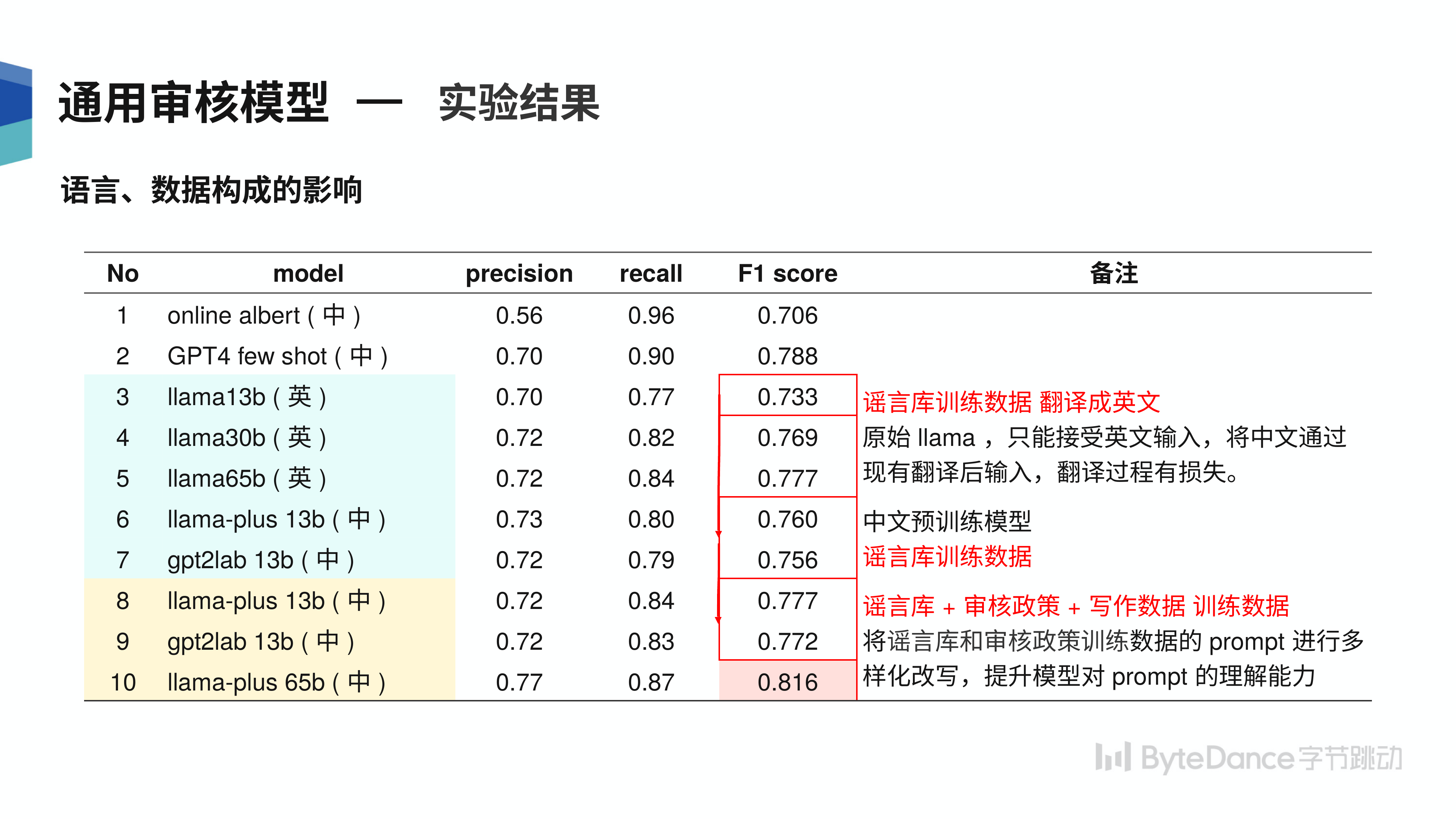

实验结果
通用审核模型
语言、数据构成的影响
| No | model | precision | recall | F1 score | 备注 |
| --- | --- | --- | --- | --- | --- |
| 1 | online albert (中) | 0.56 | 0.96 | 0.706 |  |
| 2 | GPT4 few shot (中) | 0.70 | 0.90 | 0.788 |  |
| 3 | llama13b (英) | 0.70 | 0.77 | 0.733 | 谣言库训练数据 翻译成英文 原始llama，只能接受英文输入，将中文通过现有翻译后输入，翻译过程有损失。 |
| 4 | llama30b (英) | 0.72 | 0.82 | 0.769 |  |
| 5 | llama65b (英) | 0.72 | 0.84 | 0.777 |  |
| 6 | llama-plus 13b (中) | 0.73 | 0.80 | 0.760 | 中文预训练模型 谣言库训练数据 |
| 7 | gpt2lab 13b (中) | 0.72 | 0.79 | 0.756 |  |
| 8 | llama-plus 13b (中) | 0.72 | 0.84 | 0.777 | 谣言库+审核政策+写作数据 训练数据 将谣言库和审核政策训练数据的prompt进行多样化改写，提升模型对prompt的理解能力 |
| 9 | gpt2lab 13b (中) | 0.72 | 0.83 | 0.772 |  |
| 10 | llama-plus 65b (中) | 0.77 | 0.87 | 0.816 |  |